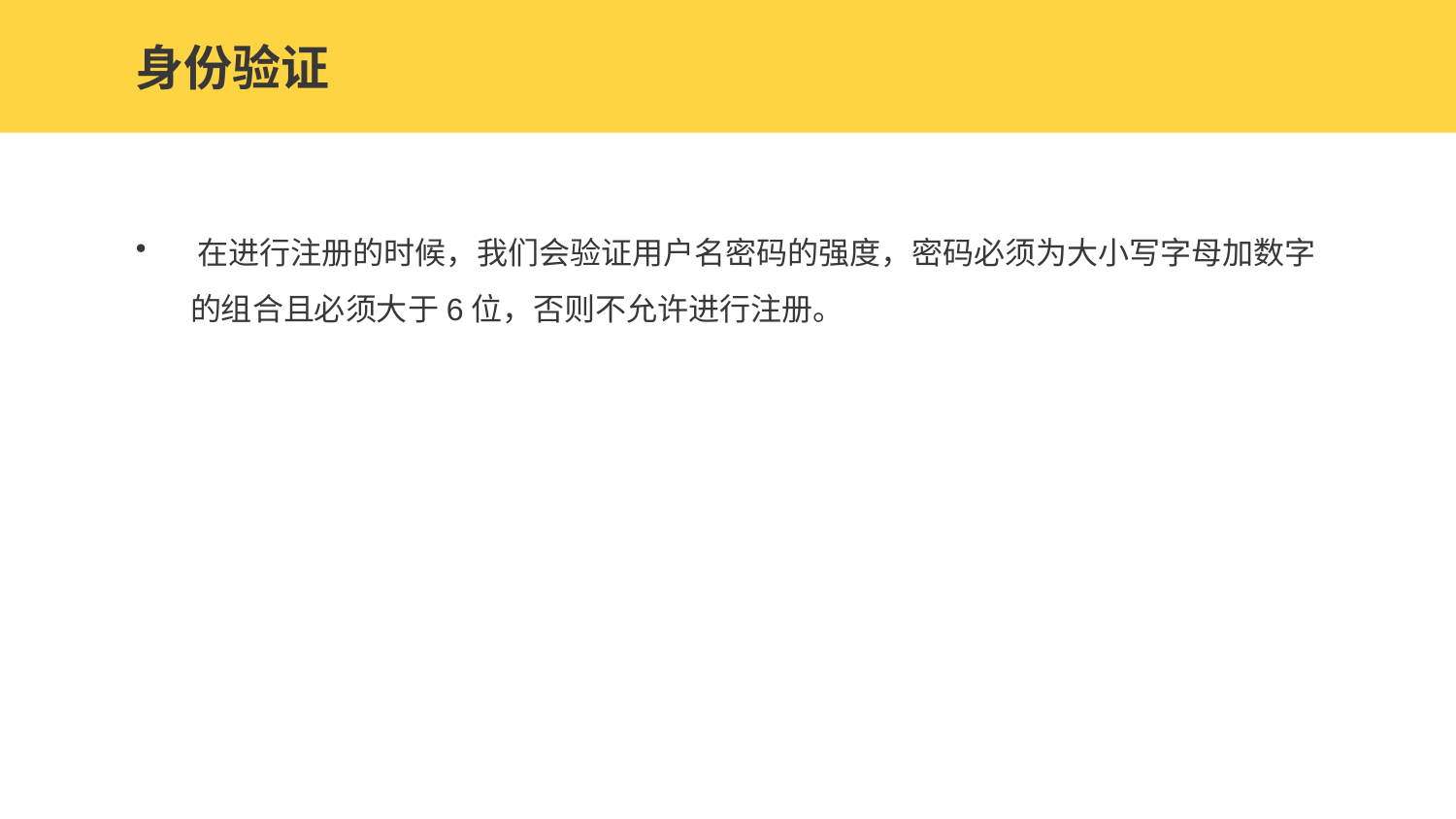

身份验证
​在进行注册的时候，我们会验证用户名密码的强度，密码必须为大小写字母加数字的组合且必须大于6位，否则不允许进行注册。